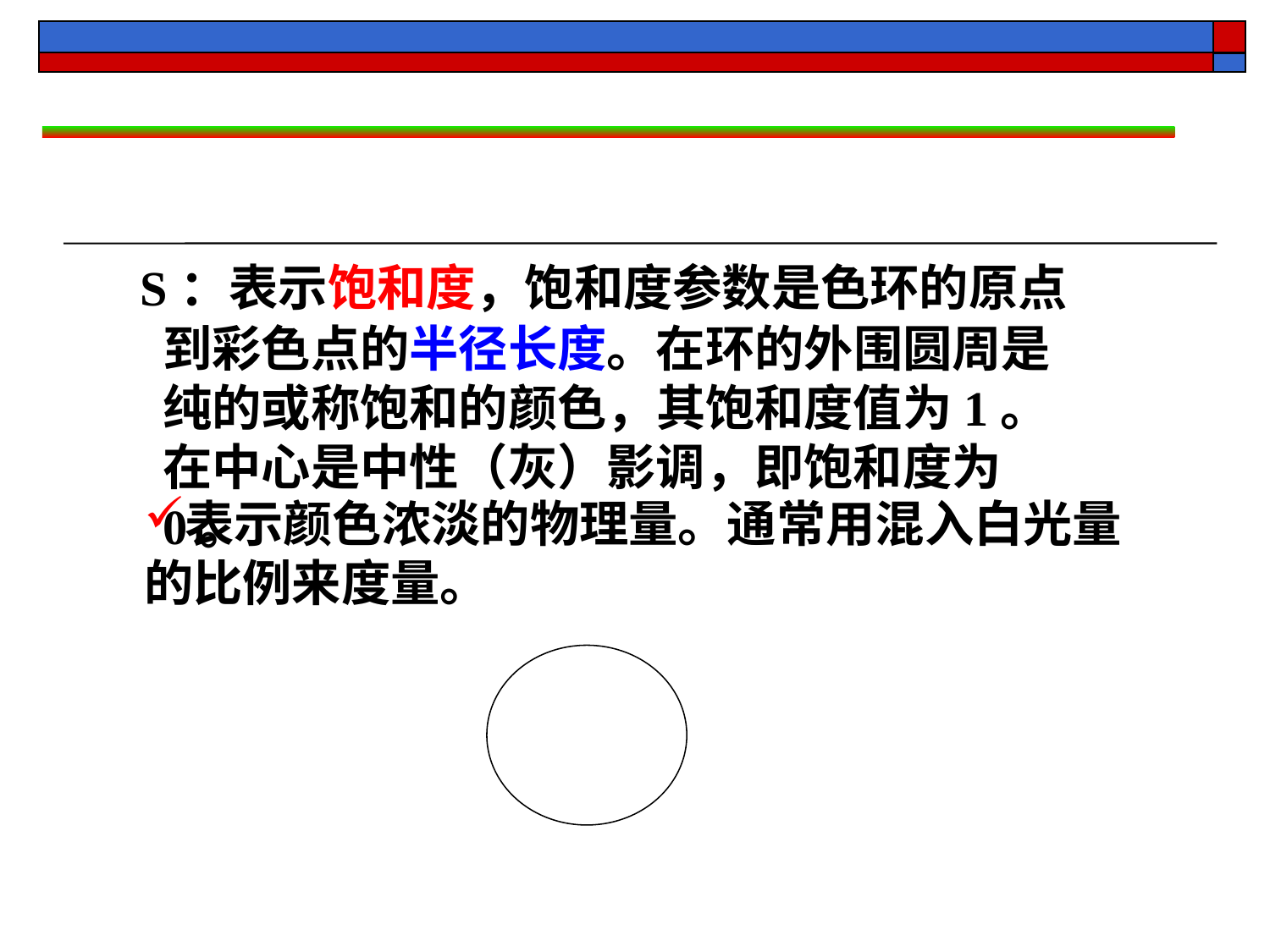

S：表示饱和度，饱和度参数是色环的原点到彩色点的半径长度。在环的外围圆周是纯的或称饱和的颜色，其饱和度值为1。在中心是中性（灰）影调，即饱和度为0。

表示颜色浓淡的物理量。通常用混入白光量
的比例来度量。

37